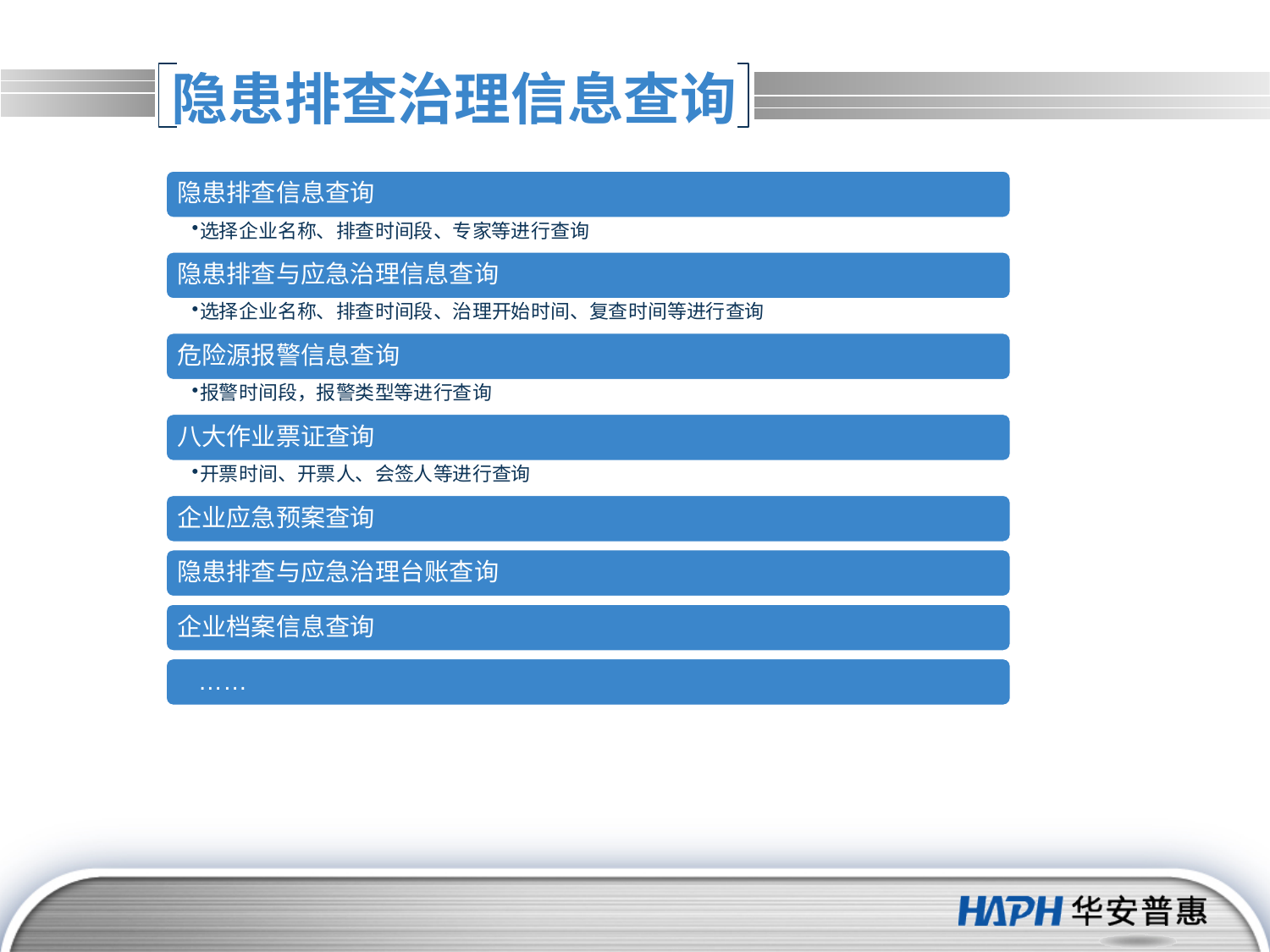

# 隐患排查治理信息查询
隐患排查信息查询
选择企业名称、排查时间段、专家等进行查询
隐患排查与应急治理信息查询
选择企业名称、排查时间段、治理开始时间、复查时间等进行查询
危险源报警信息查询
报警时间段，报警类型等进行查询
八大作业票证查询
开票时间、开票人、会签人等进行查询
企业应急预案查询
隐患排查与应急治理台账查询
企业档案信息查询
   ……